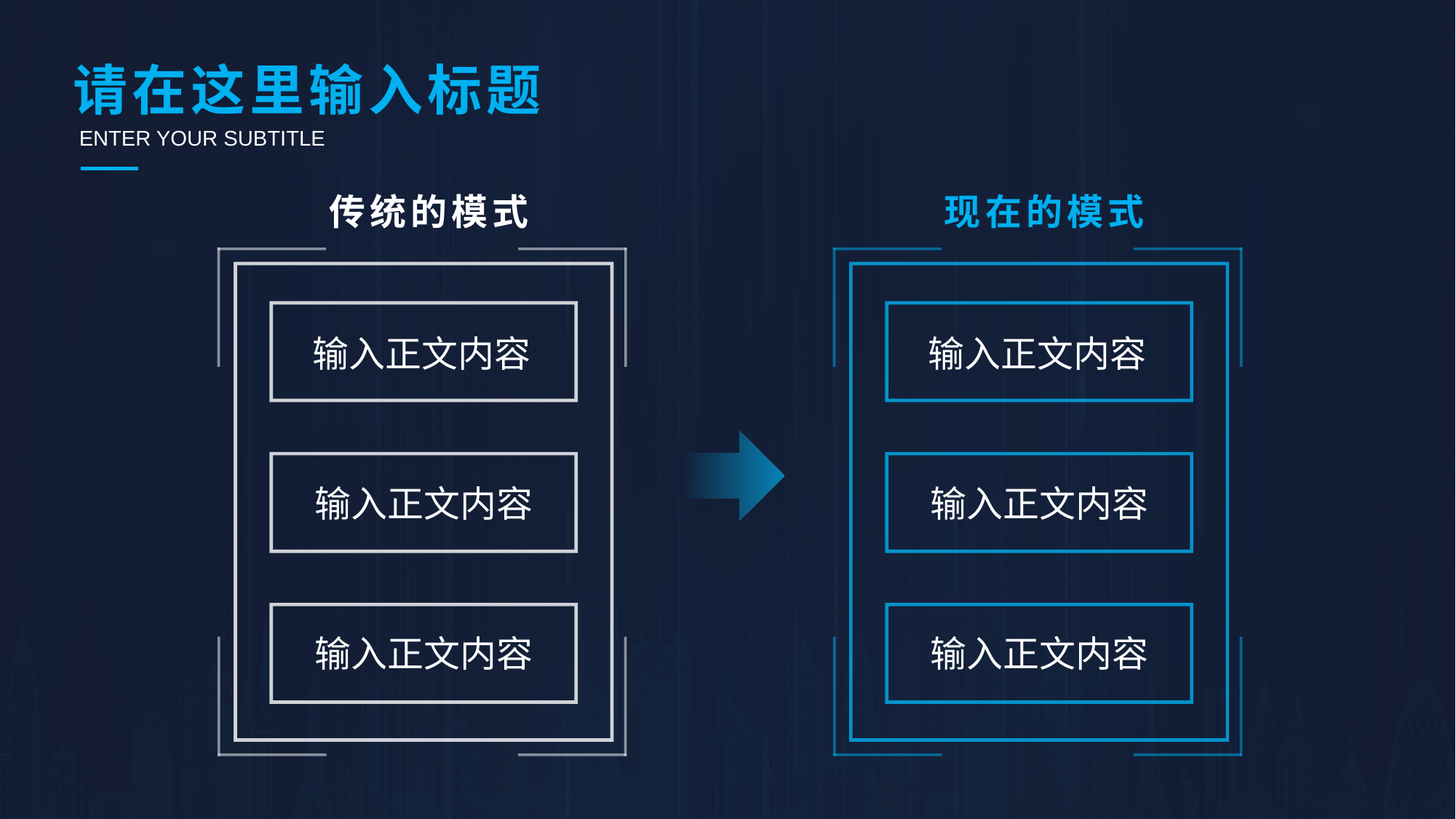

# 请在这里输入标题
ENTER YOUR SUBTITLE
传统的模式
现在的模式

输入正文内容
输入正文内容

输入正文内容
输入正文内容

输入正文内容
输入正文内容